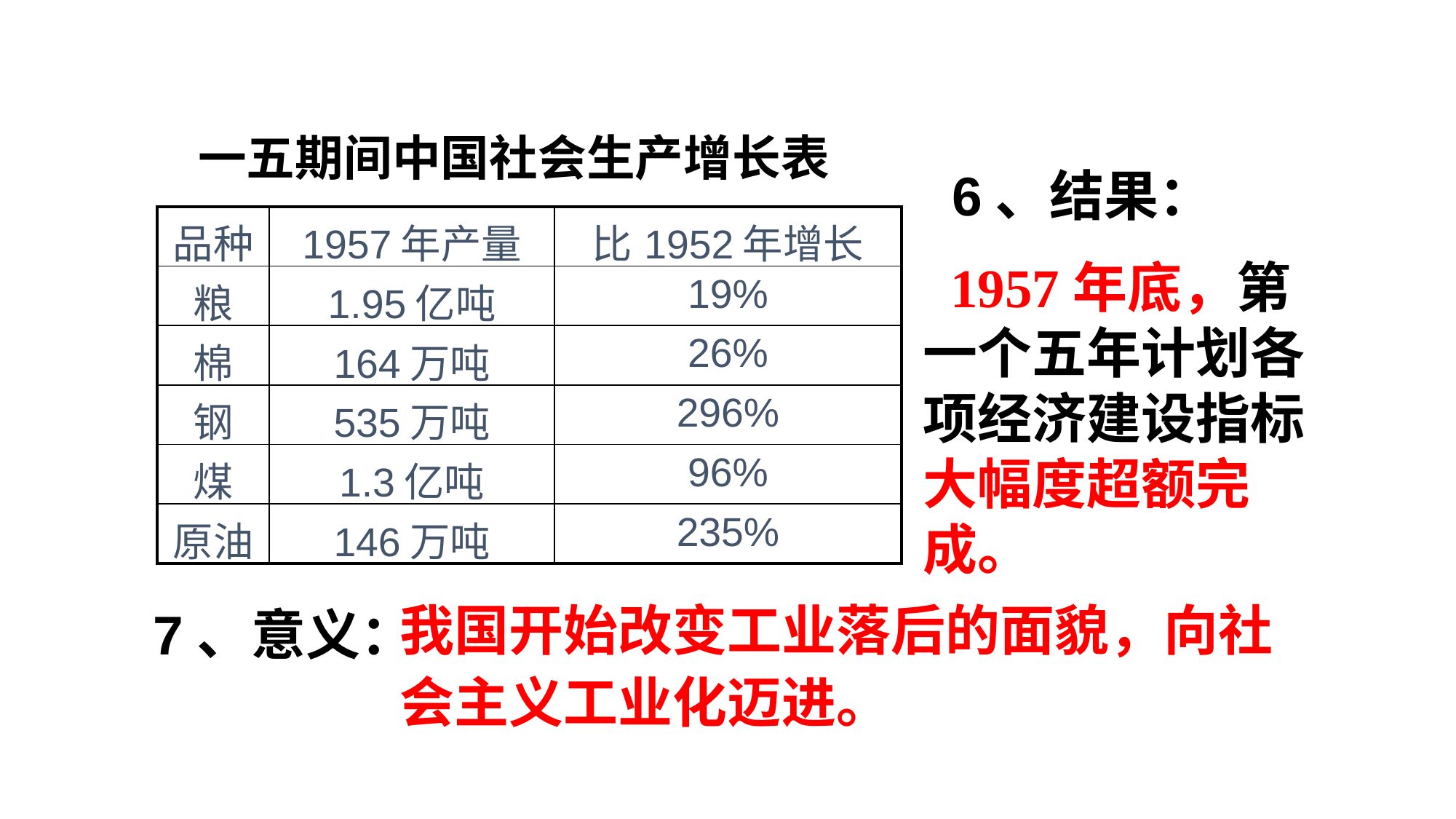

一五期间中国社会生产增长表
6、结果：
| 品种 | 1957年产量 | 比1952年增长 |
| --- | --- | --- |
| 粮 | 1.95亿吨 | 19% |
| 棉 | 164万吨 | 26% |
| 钢 | 535万吨 | 296% |
| 煤 | 1.3亿吨 | 96% |
| 原油 | 146万吨 | 235% |
  1957年底，第一个五年计划各项经济建设指标大幅度超额完成。
我国开始改变工业落后的面貌，向社会主义工业化迈进。
7、意义：